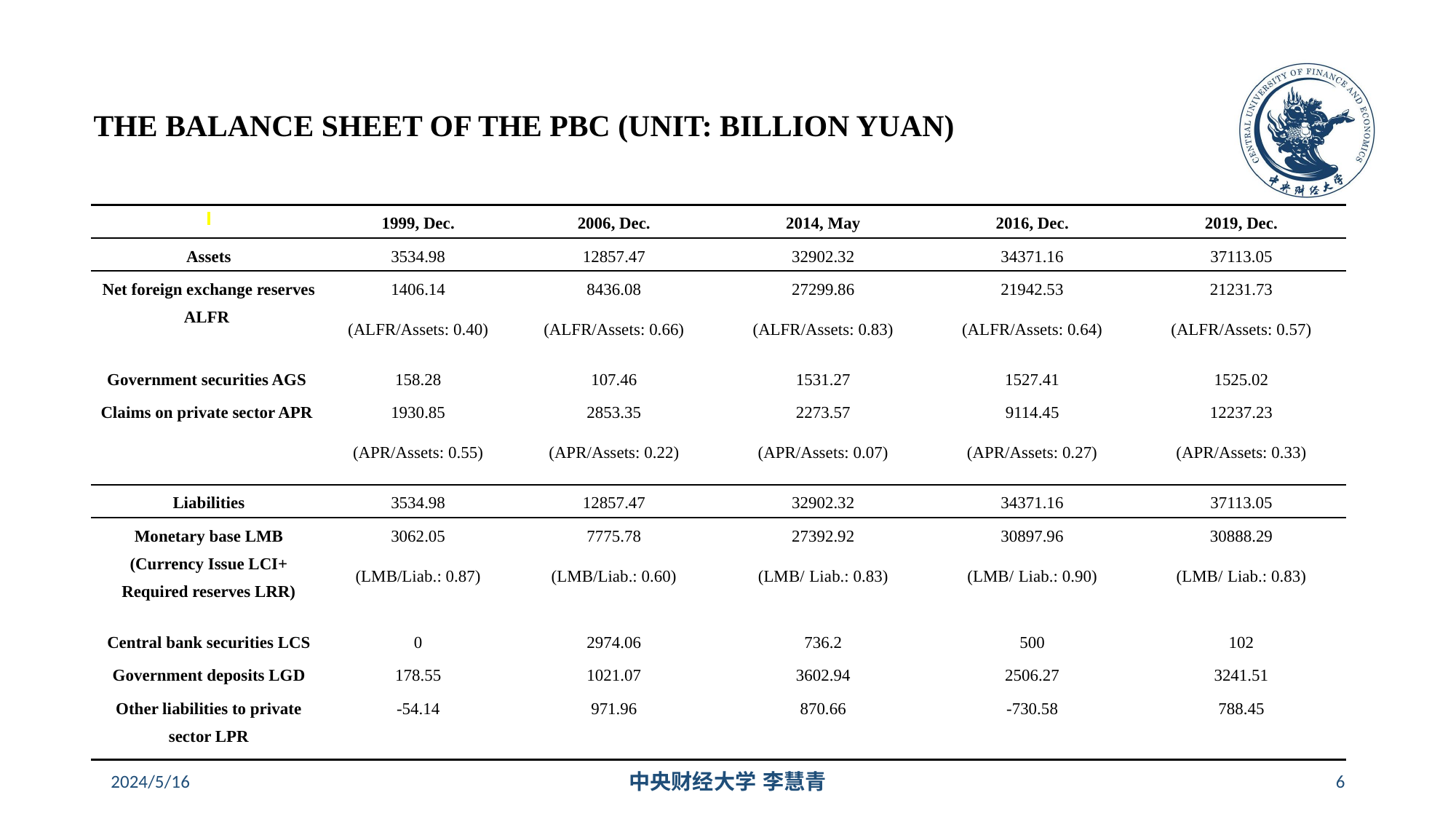

# THE BALANCE SHEET OF THE PBC (UNIT: BILLION YUAN)
|  | 1999, Dec. | 2006, Dec. | 2014, May | 2016, Dec. | 2019, Dec. |
| --- | --- | --- | --- | --- | --- |
| Assets | 3534.98 | 12857.47 | 32902.32 | 34371.16 | 37113.05 |
| Net foreign exchange reserves ALFR | 1406.14 (ALFR/Assets: 0.40) | 8436.08 (ALFR/Assets: 0.66) | 27299.86 (ALFR/Assets: 0.83) | 21942.53 (ALFR/Assets: 0.64) | 21231.73 (ALFR/Assets: 0.57) |
| Government securities AGS | 158.28 | 107.46 | 1531.27 | 1527.41 | 1525.02 |
| Claims on private sector APR | 1930.85 (APR/Assets: 0.55) | 2853.35 (APR/Assets: 0.22) | 2273.57 (APR/Assets: 0.07) | 9114.45 (APR/Assets: 0.27) | 12237.23 (APR/Assets: 0.33) |
| Liabilities | 3534.98 | 12857.47 | 32902.32 | 34371.16 | 37113.05 |
| Monetary base LMB (Currency Issue LCI+ Required reserves LRR) | 3062.05 (LMB/Liab.: 0.87) | 7775.78 (LMB/Liab.: 0.60) | 27392.92 (LMB/ Liab.: 0.83) | 30897.96 (LMB/ Liab.: 0.90) | 30888.29 (LMB/ Liab.: 0.83) |
| Central bank securities LCS | 0 | 2974.06 | 736.2 | 500 | 102 |
| Government deposits LGD | 178.55 | 1021.07 | 3602.94 | 2506.27 | 3241.51 |
| Other liabilities to private sector LPR | -54.14 | 971.96 | 870.66 | -730.58 | 788.45 |
2024/5/16
中央财经大学 李慧青
6